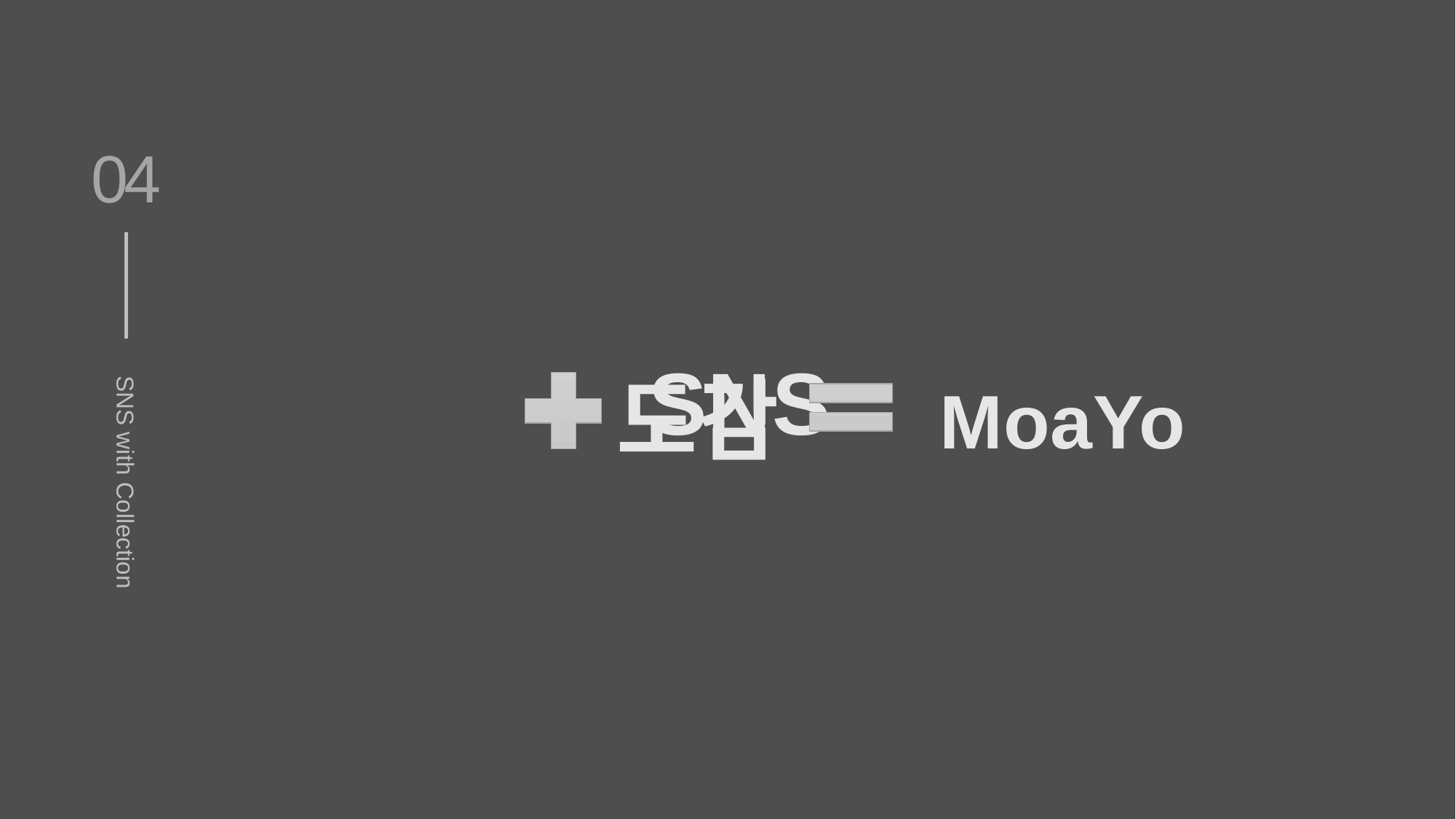

04
SNS with Collection
SNS

도감

MoaYo